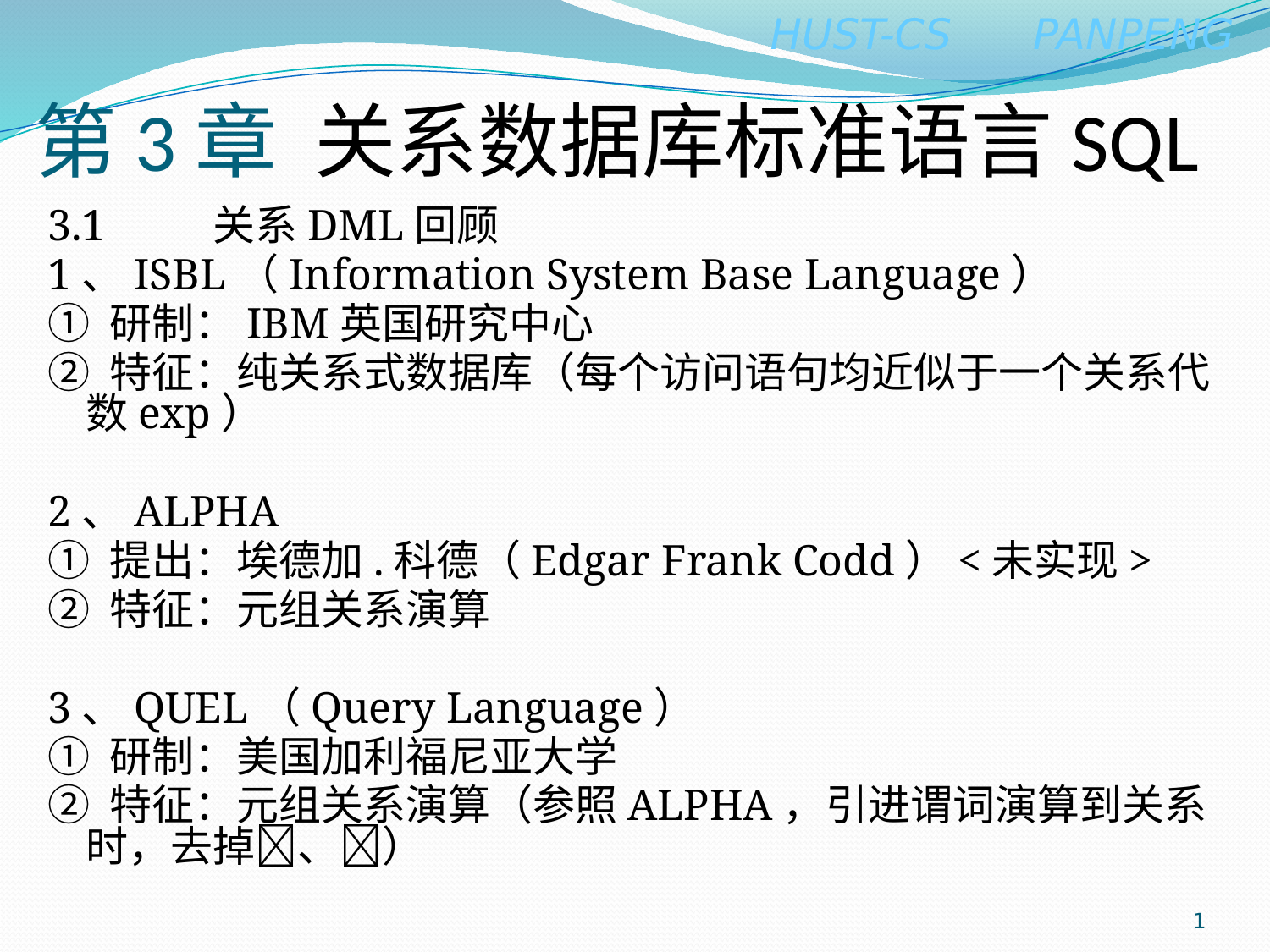

# 第3章  关系数据库标准语言SQL
3.1	关系DML回顾
1、ISBL（Information System Base Language）
① 研制：IBM英国研究中心
② 特征：纯关系式数据库（每个访问语句均近似于一个关系代数exp）

2、ALPHA
① 提出：埃德加.科德（Edgar Frank Codd）<未实现>
② 特征：元组关系演算

3、QUEL（Query Language）
① 研制：美国加利福尼亚大学
② 特征：元组关系演算（参照ALPHA，引进谓词演算到关系时，去掉∃、∀）
1